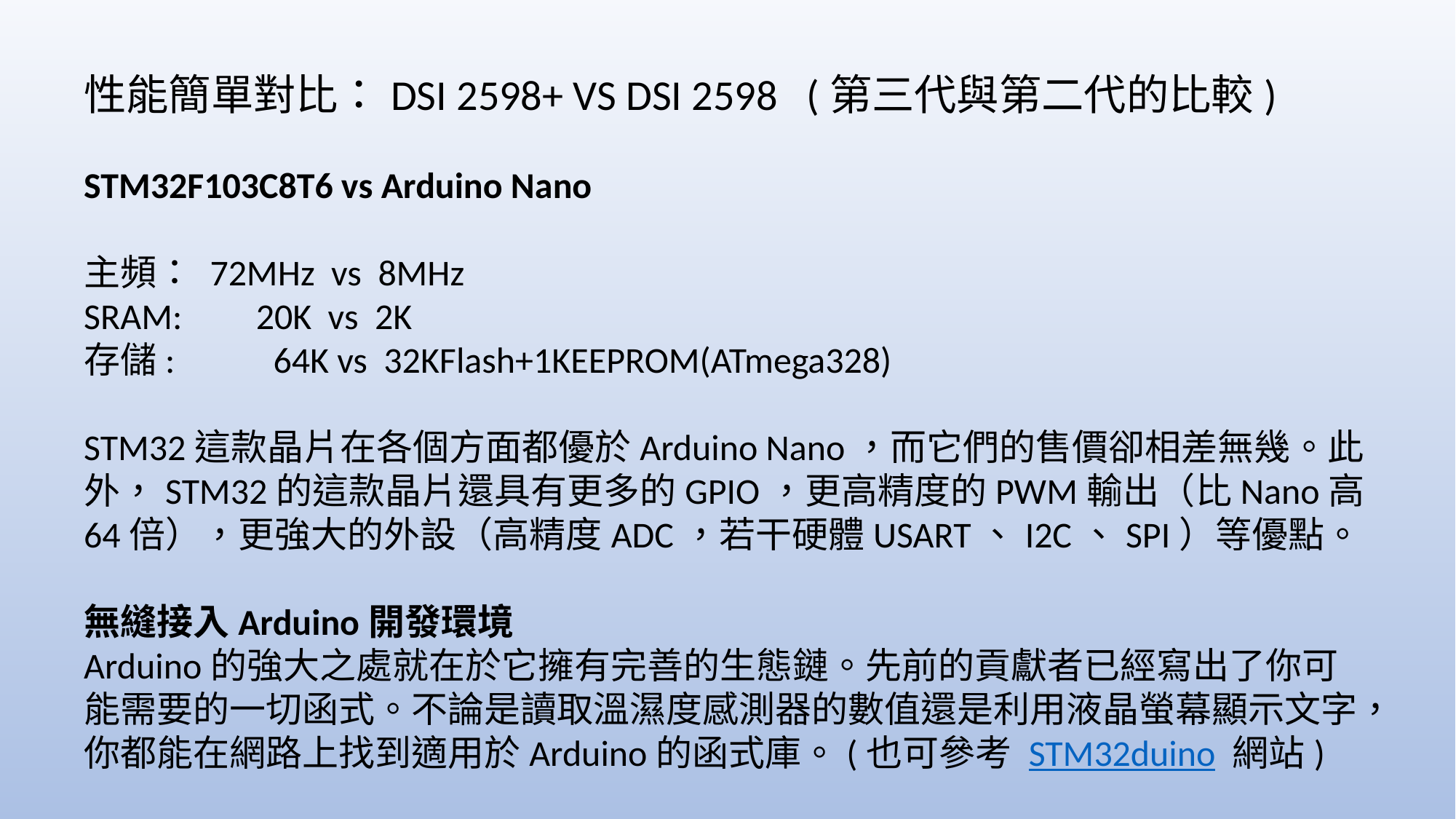

性能簡單對比：DSI 2598+ VS DSI 2598   (第三代與第二代的比較)

STM32F103C8T6 vs Arduino Nano

主頻： 72MHz  vs  8MHz
SRAM:         20K  vs  2K
存儲:            64K vs  32KFlash+1KEEPROM(ATmega328)

STM32這款晶片在各個方面都優於Arduino Nano，而它們的售價卻相差無幾。此外，STM32的這款晶片還具有更多的GPIO，更高精度的PWM輸出（比Nano高64倍），更強大的外設（高精度ADC，若干硬體USART、I2C、SPI）等優點。

無縫接入Arduino開發環境
Arduino的強大之處就在於它擁有完善的生態鏈。先前的貢獻者已經寫出了你可能需要的一切函式。不論是讀取溫濕度感測器的數值還是利用液晶螢幕顯示文字，你都能在網路上找到適用於Arduino的函式庫。(也可參考 STM32duino 網站)